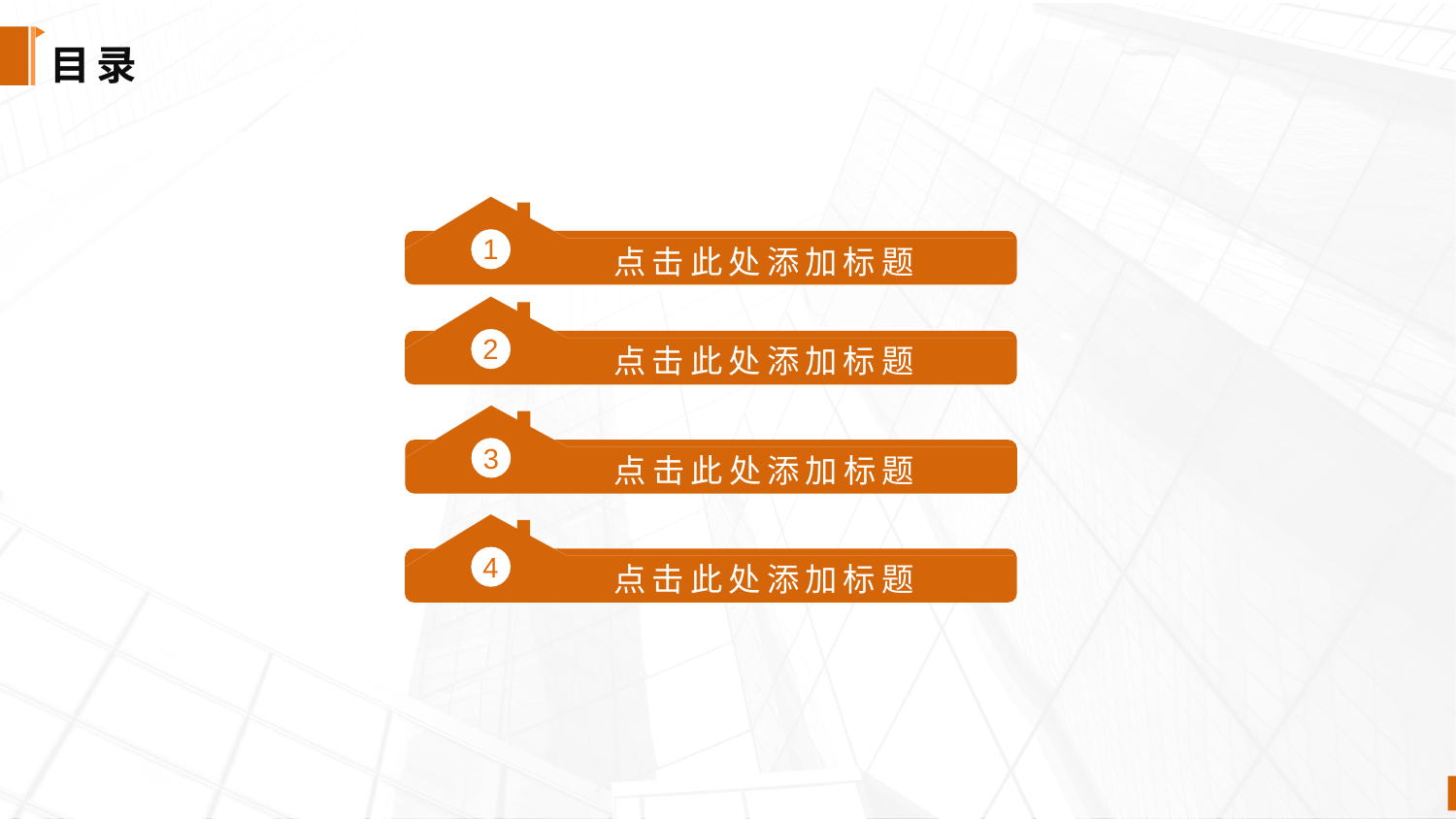

目录

点击此处添加标题
1

点击此处添加标题
2

点击此处添加标题
3

点击此处添加标题
4